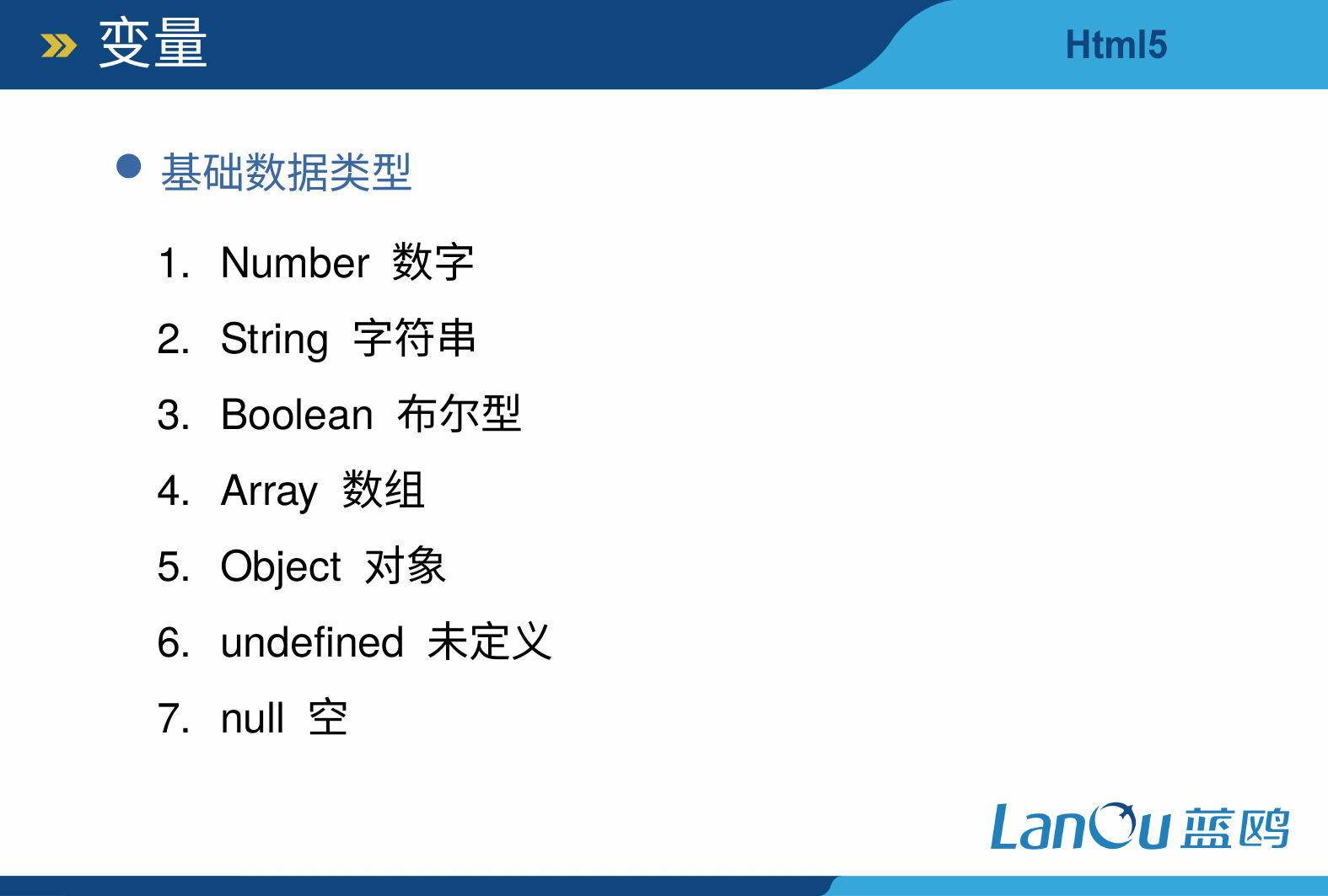

变量
基础数据类型
Number 数字
String 字符串
Boolean 布尔型
Array 数组
Object 对象
undefined 未定义
null 空